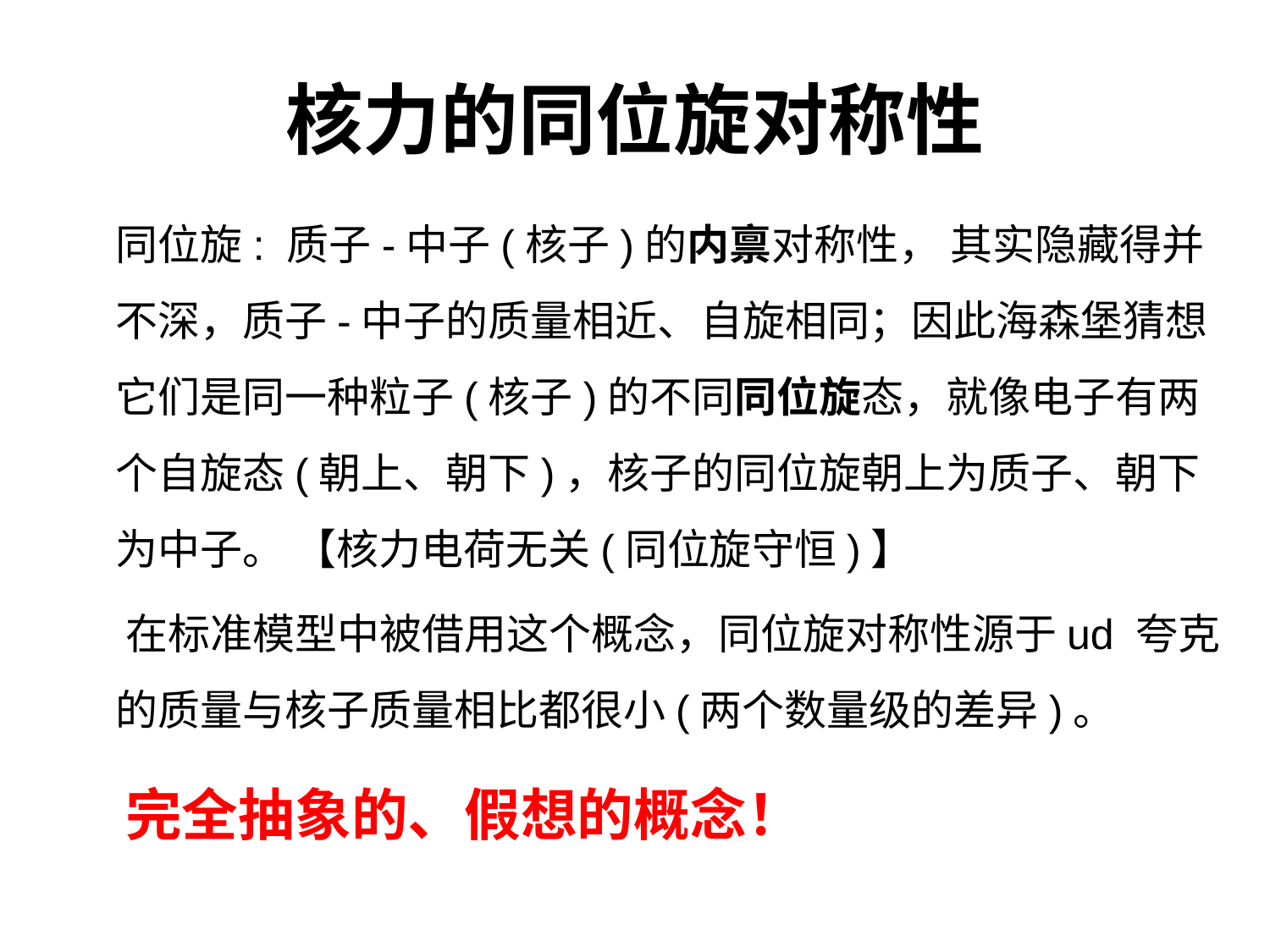

# 核力的同位旋对称性
    同位旋: 质子-中子(核子)的内禀对称性， 其实隐藏得并不深，质子-中子的质量相近、自旋相同；因此海森堡猜想它们是同一种粒子(核子)的不同同位旋态，就像电子有两个自旋态(朝上、朝下)，核子的同位旋朝上为质子、朝下为中子。 【核力电荷无关(同位旋守恒)】
     在标准模型中被借用这个概念，同位旋对称性源于ud 夸克的质量与核子质量相比都很小(两个数量级的差异)。
     完全抽象的、假想的概念！